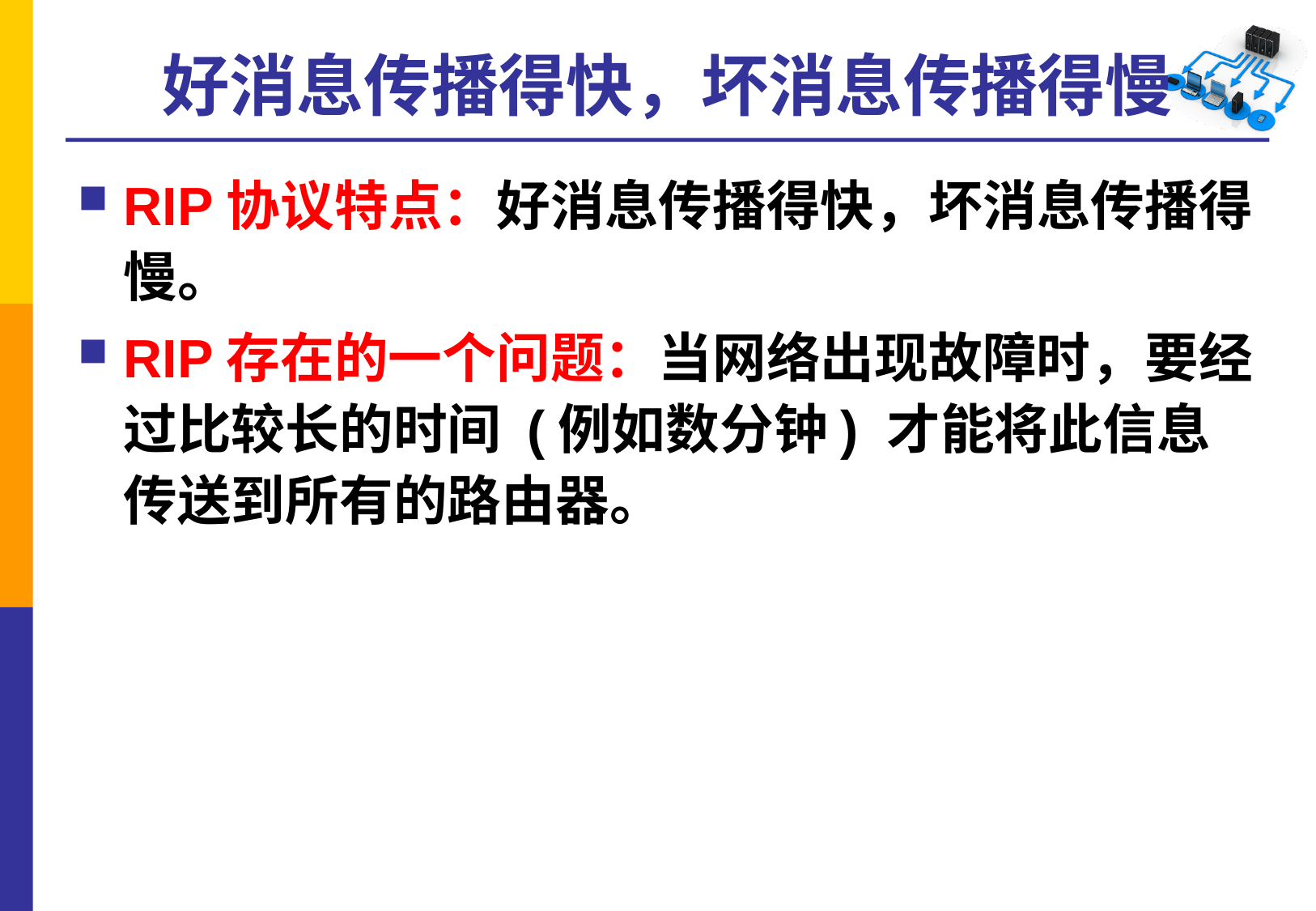

# 好消息传播得快，坏消息传播得慢
RIP协议特点：好消息传播得快，坏消息传播得慢。
RIP存在的一个问题：当网络出现故障时，要经过比较长的时间 (例如数分钟) 才能将此信息传送到所有的路由器。